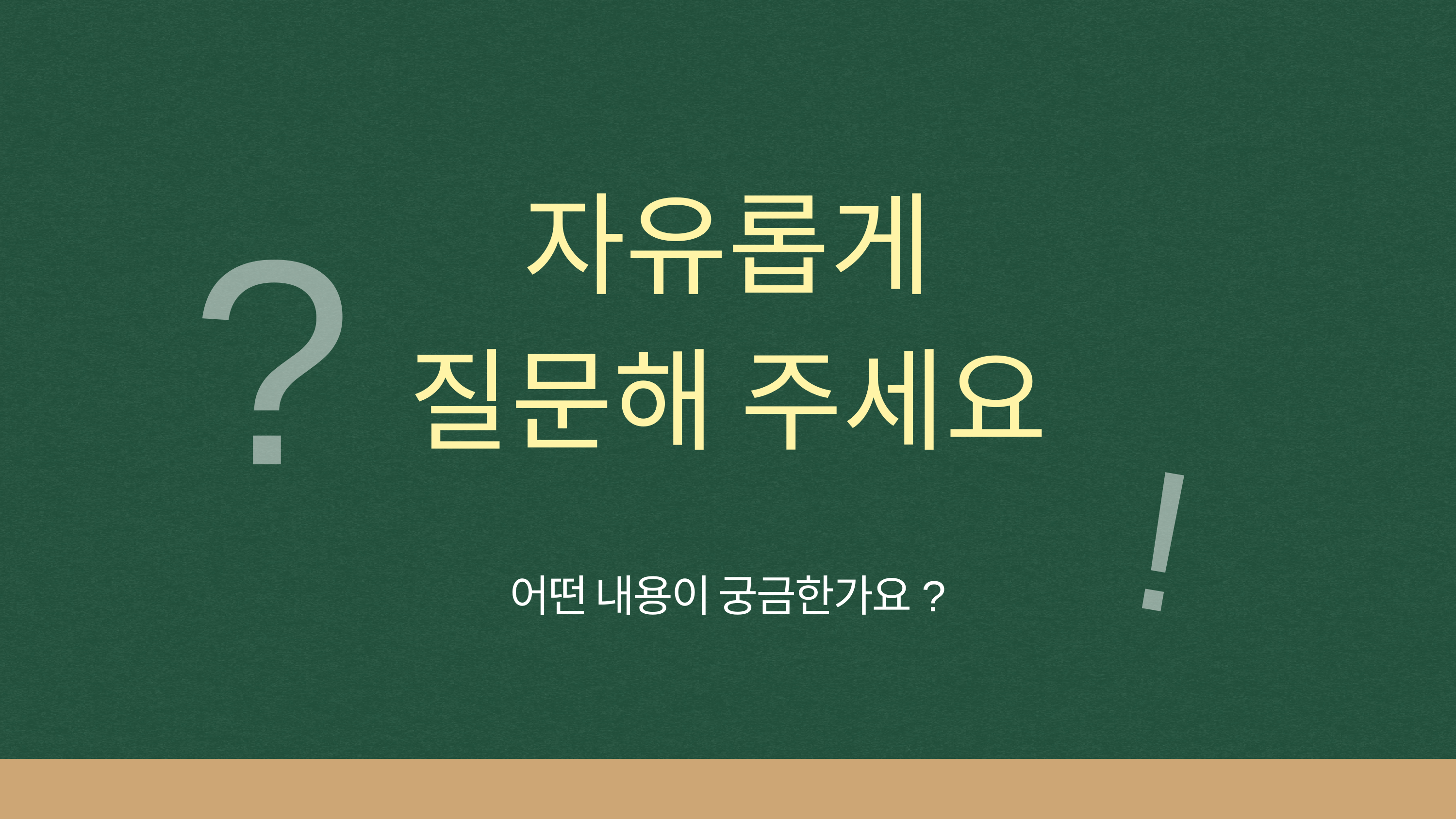

?
자유롭게
질문해 주세요
!
어떤 내용이 궁금한가요?